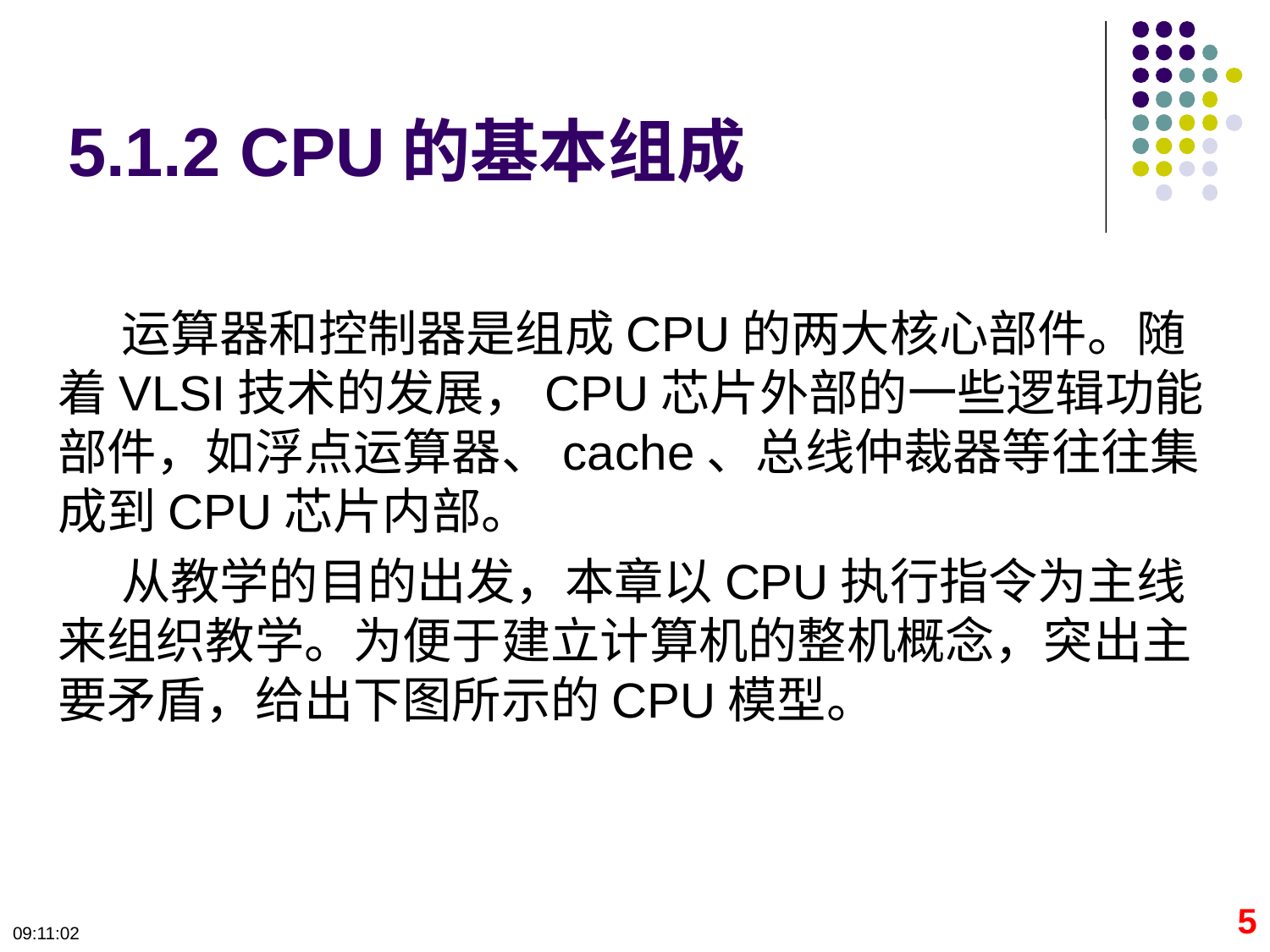

# 5.1.2 CPU的基本组成
运算器和控制器是组成CPU的两大核心部件。随着VLSI技术的发展，CPU芯片外部的一些逻辑功能部件，如浮点运算器、cache、总线仲裁器等往往集成到CPU芯片内部。
从教学的目的出发，本章以CPU执行指令为主线来组织教学。为便于建立计算机的整机概念，突出主要矛盾，给出下图所示的CPU模型。
5
09:11:02